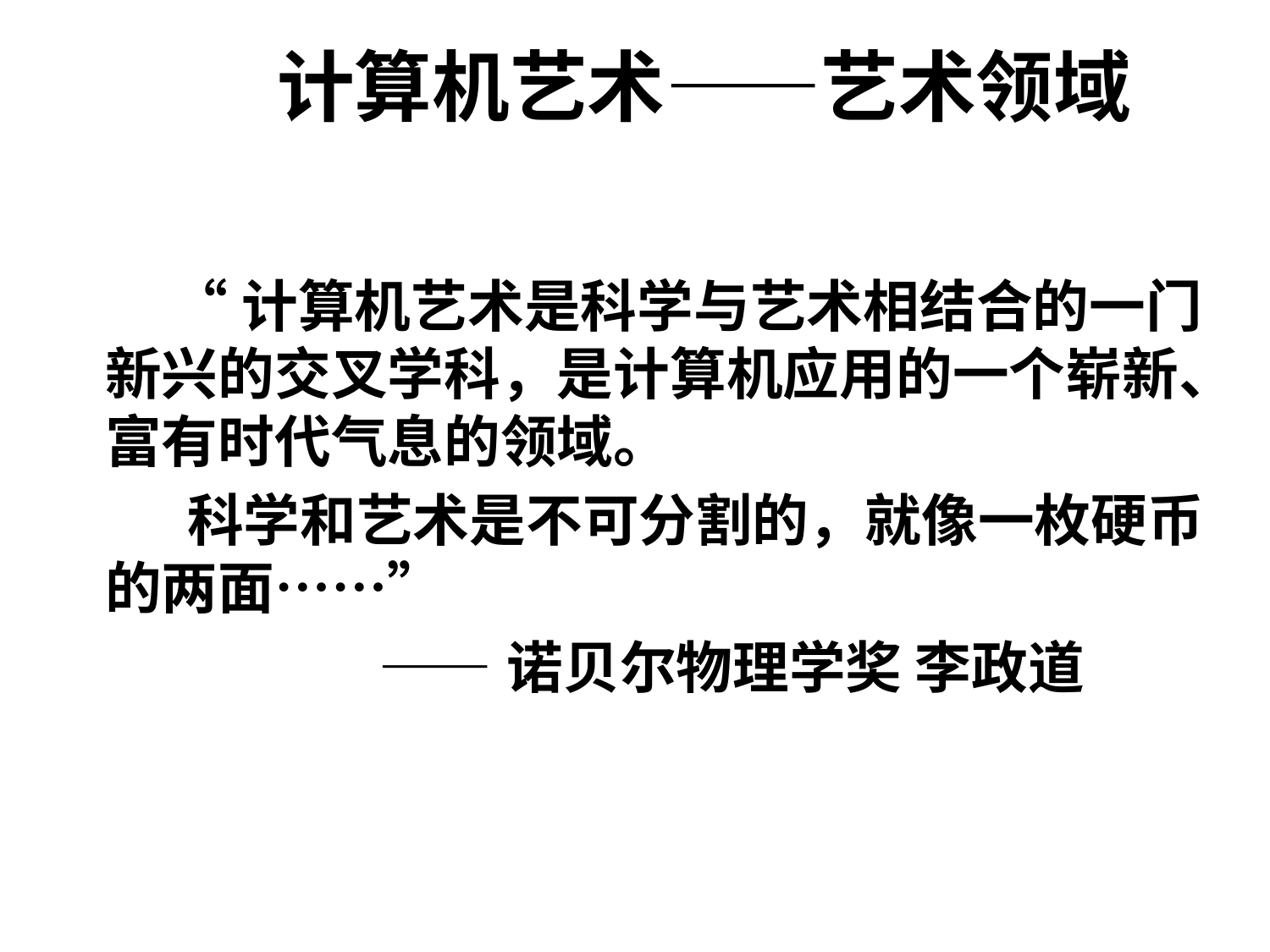

# 计算机艺术——艺术领域
         “计算机艺术是科学与艺术相结合的一门新兴的交叉学科，是计算机应用的一个崭新、富有时代气息的领域。
         科学和艺术是不可分割的，就像一枚硬币的两面……”
                         ——诺贝尔物理学奖 李政道